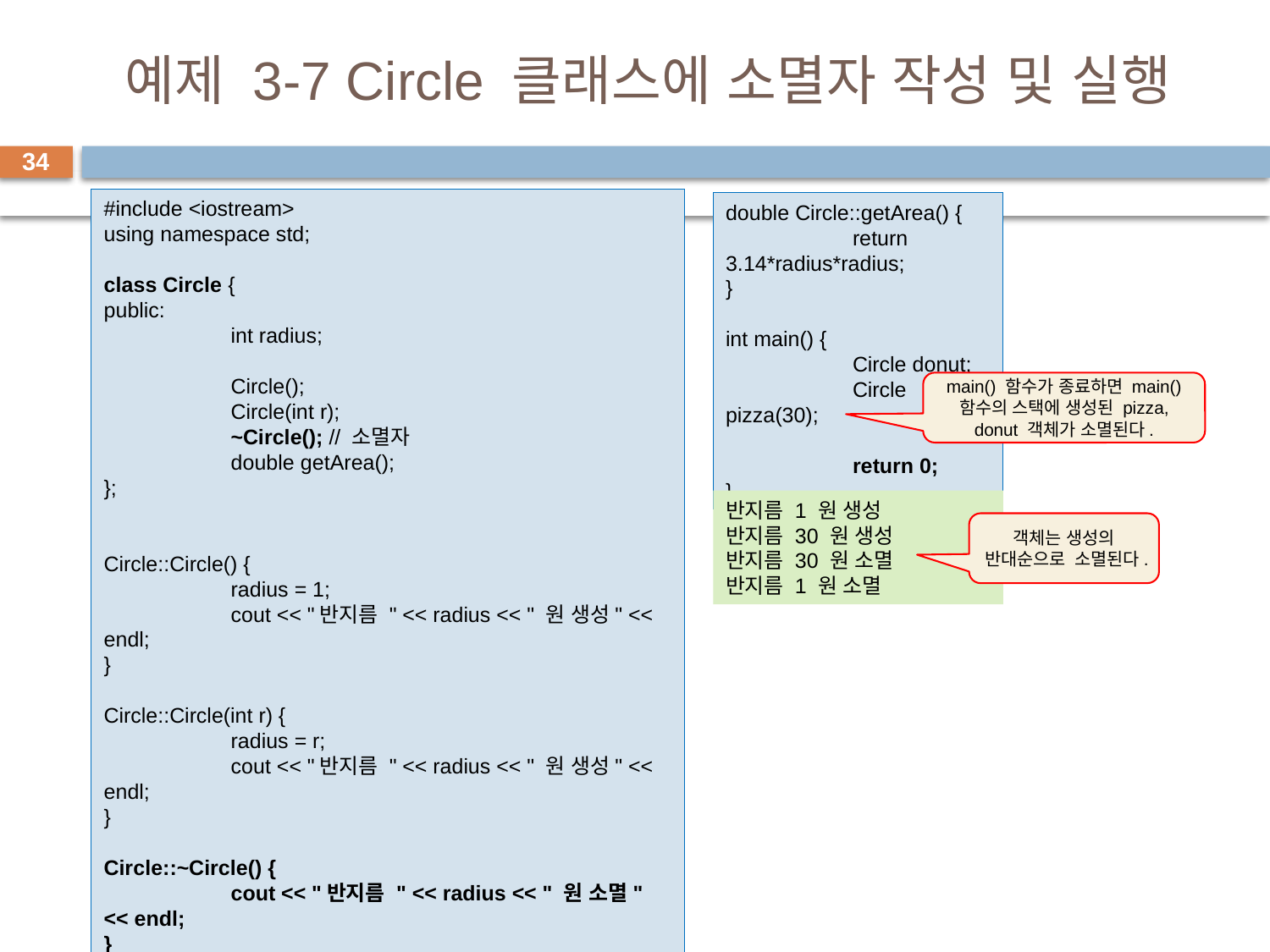

# 예제 3-7 Circle 클래스에 소멸자 작성 및 실행
34
#include <iostream>
using namespace std;

class Circle {
public:
	int radius;

	Circle();
	Circle(int r);
	~Circle(); // 소멸자
	double getArea();
};

Circle::Circle() {
	radius = 1;
	cout << "반지름 " << radius << " 원 생성" << endl;
}

Circle::Circle(int r) {
	radius = r;
	cout << "반지름 " << radius << " 원 생성" << endl;
}

Circle::~Circle() {
	cout << "반지름 " << radius << " 원 소멸" << endl;
}
double Circle::getArea() {
	return 3.14*radius*radius;
}

int main() {
	Circle donut;
	Circle pizza(30);

	return 0;
}
main() 함수가 종료하면 main() 함수의 스택에 생성된 pizza, donut 객체가 소멸된다.
반지름 1 원 생성
반지름 30 원 생성
반지름 30 원 소멸
반지름 1 원 소멸
객체는 생성의 반대순으로  소멸된다.